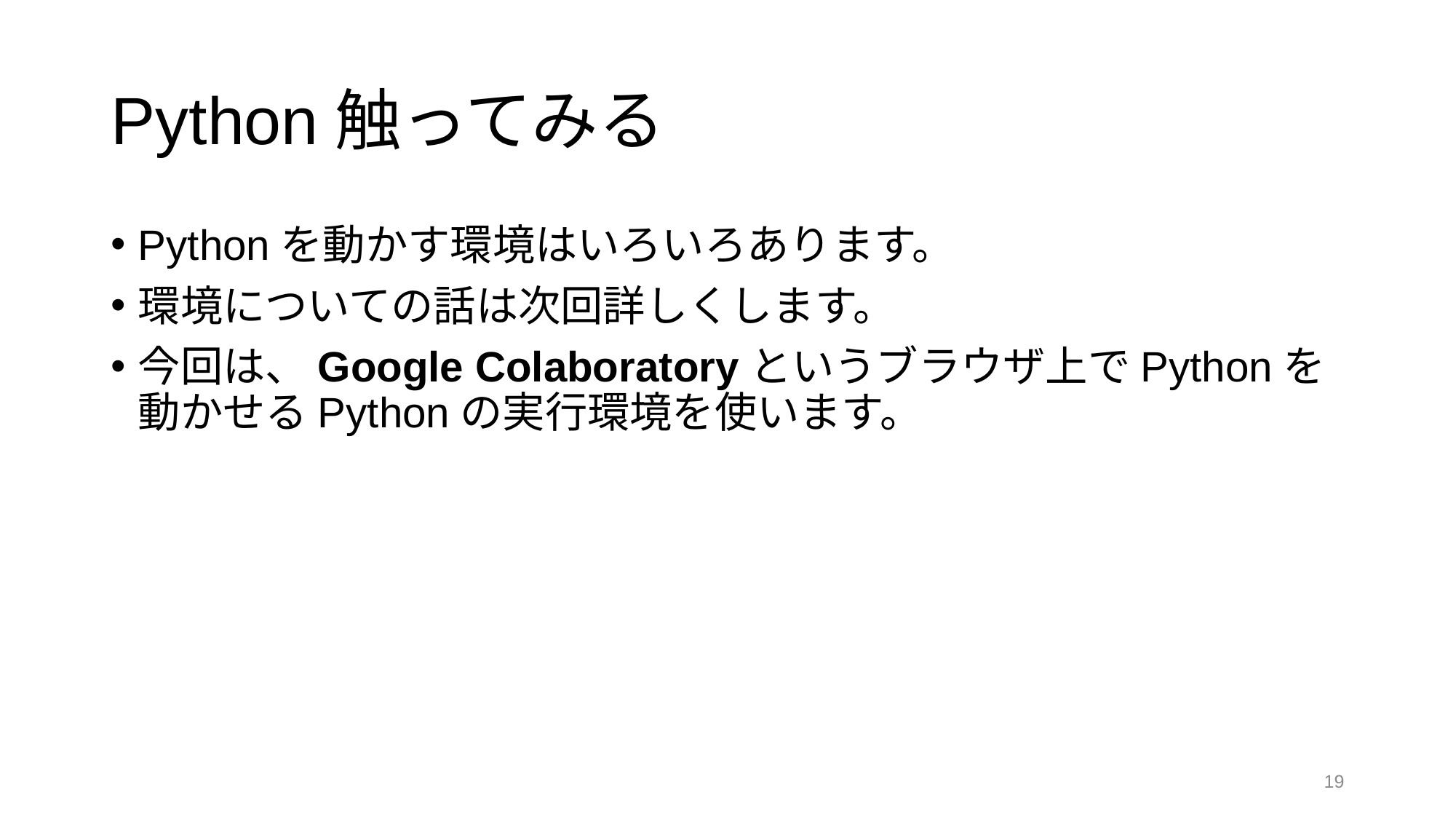

# Python触ってみる
Pythonを動かす環境はいろいろあります。
環境についての話は次回詳しくします。
今回は、Google Colaboratoryというブラウザ上でPythonを動かせるPythonの実行環境を使います。
19